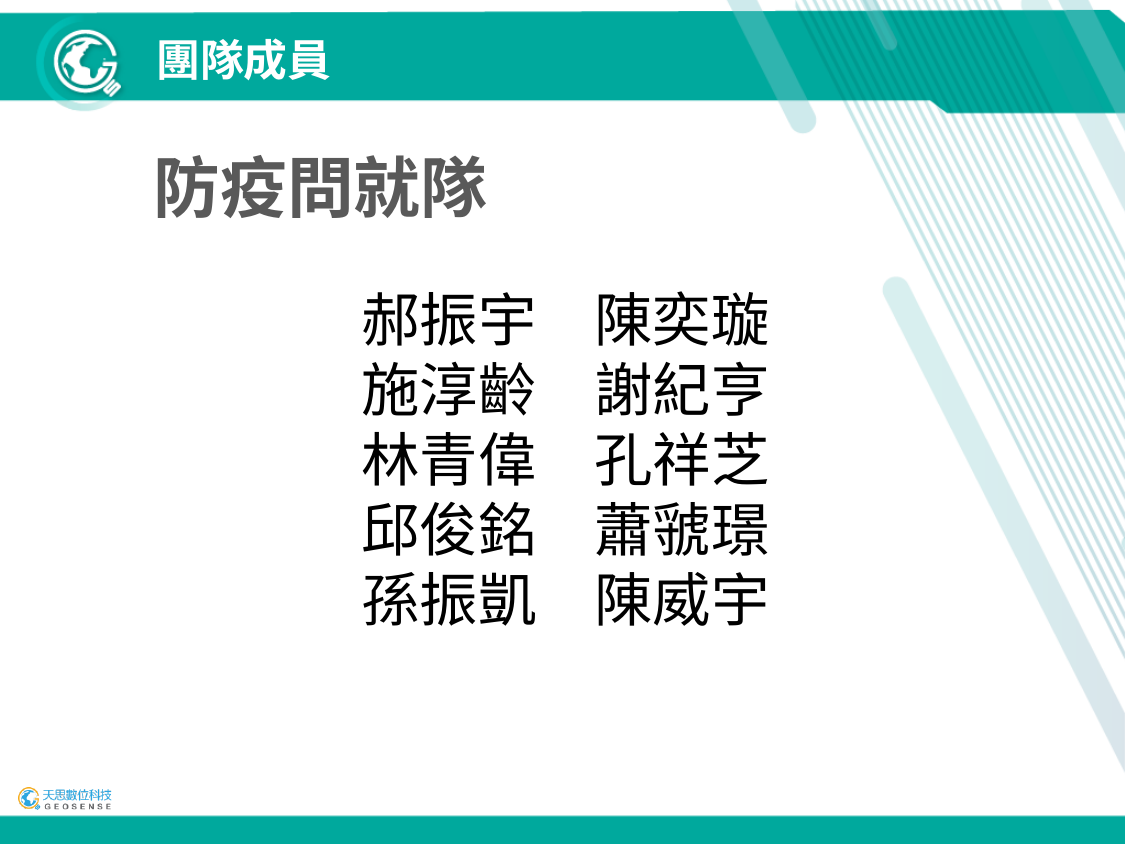

團隊成員
防疫問就隊
郝振宇　陳奕璇
施淳齡　謝紀亨
林青偉　孔祥芝
邱俊銘　蕭虢璟
孫振凱　陳威宇